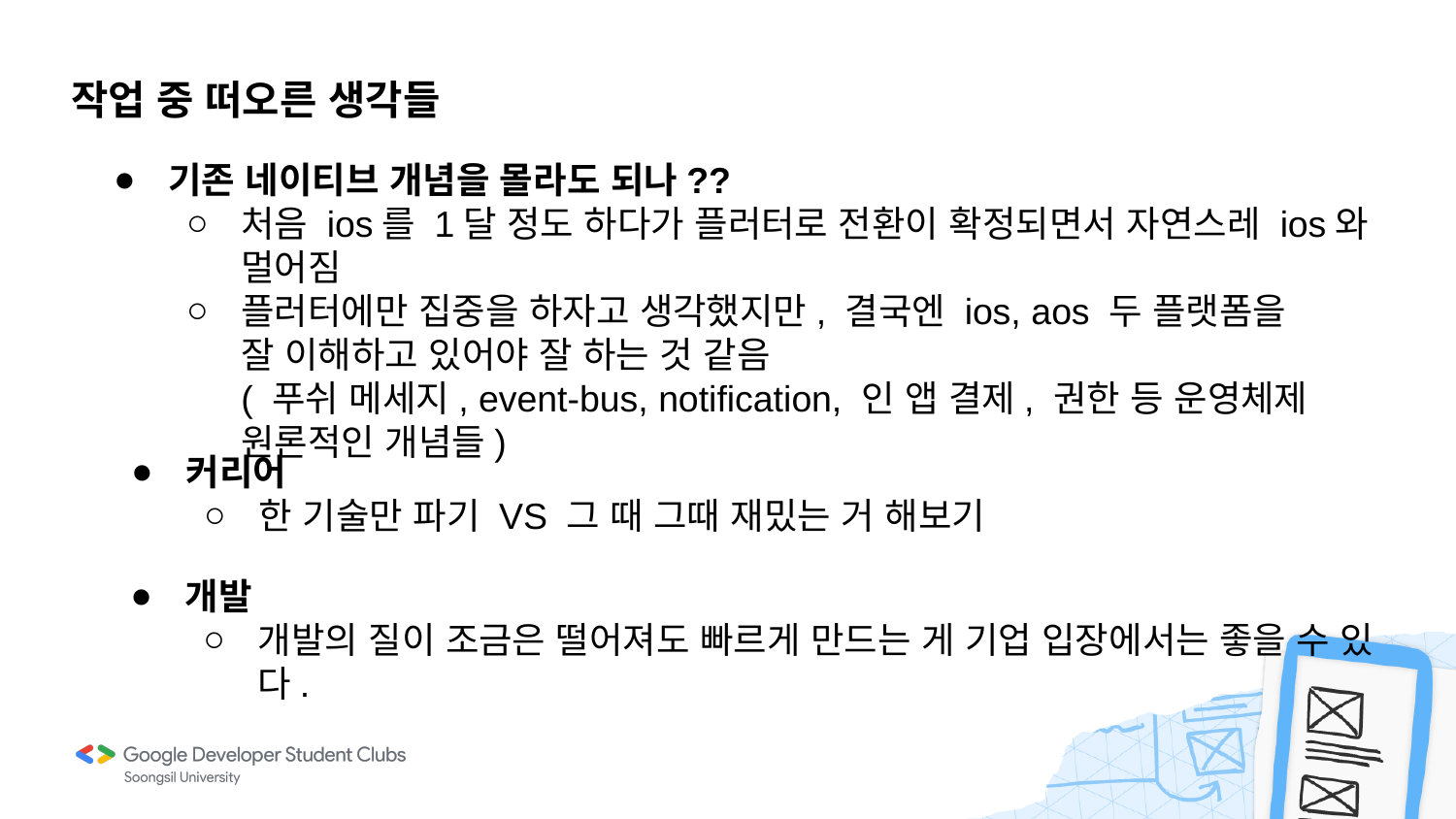

작업 중 떠오른 생각들
기존 네이티브 개념을 몰라도 되나??
처음 ios를 1달 정도 하다가 플러터로 전환이 확정되면서 자연스레 ios와 멀어짐
플러터에만 집중을 하자고 생각했지만, 결국엔 ios, aos 두 플랫폼을
잘 이해하고 있어야 잘 하는 것 같음
( 푸쉬 메세지, event-bus, notification, 인 앱 결제, 권한 등 운영체제 원론적인 개념들)
커리어
한 기술만 파기 VS 그 때 그때 재밌는 거 해보기

개발
개발의 질이 조금은 떨어져도 빠르게 만드는 게 기업 입장에서는 좋을 수 있다.